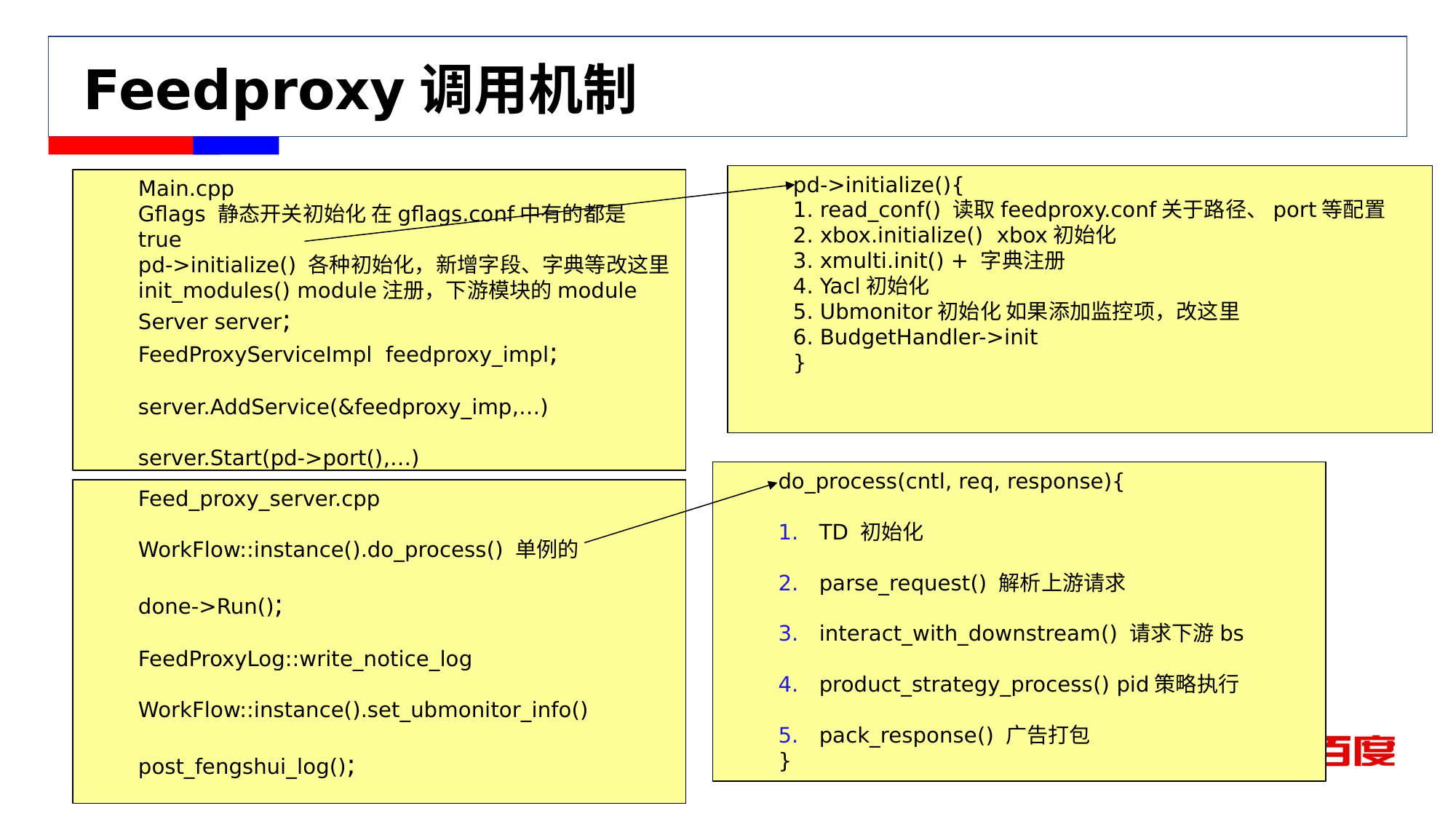

# Feedproxy调用机制
pd->initialize(){
1. read_conf() 读取feedproxy.conf关于路径、port等配置
2. xbox.initialize()  xbox初始化
3. xmulti.init() + 字典注册
4. Yacl初始化
5. Ubmonitor初始化 如果添加监控项，改这里
6. BudgetHandler->init
}

Main.cpp
Gflags 静态开关初始化 在gflags.conf中有的都是true
pd->initialize() 各种初始化，新增字段、字典等改这里
init_modules() module注册，下游模块的module
Server server;
FeedProxyServiceImpl  feedproxy_impl;

server.AddService(&feedproxy_imp,…)

server.Start(pd->port(),…)
do_process(cntl, req, response){

TD 初始化

parse_request() 解析上游请求

interact_with_downstream() 请求下游bs

product_strategy_process() pid策略执行

pack_response() 广告打包
}
Feed_proxy_server.cpp

WorkFlow::instance().do_process() 单例的

done->Run();

FeedProxyLog::write_notice_log

WorkFlow::instance().set_ubmonitor_info()

post_fengshui_log();